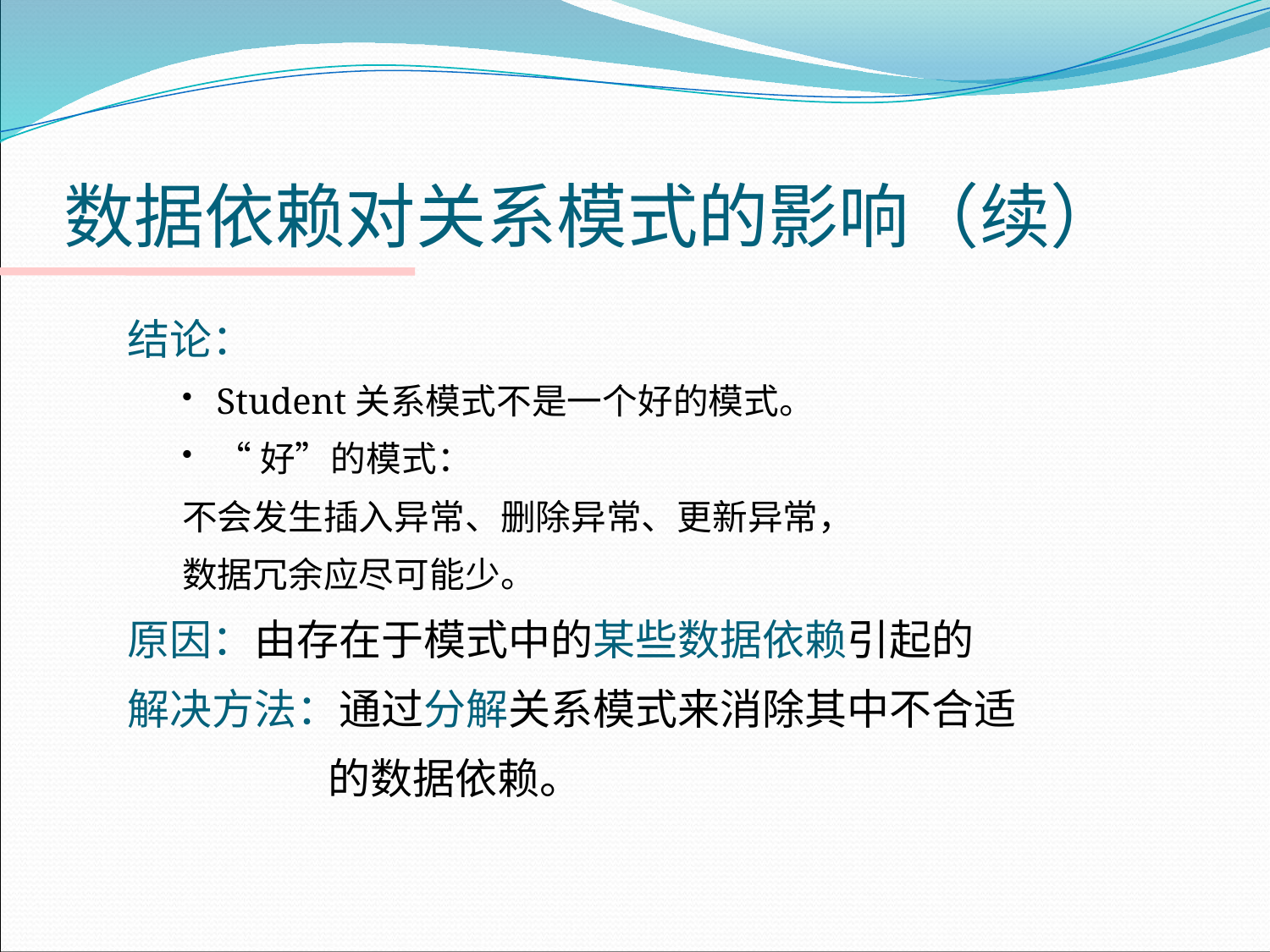

# 数据依赖对关系模式的影响（续）
结论：
Student关系模式不是一个好的模式。
“好”的模式：
不会发生插入异常、删除异常、更新异常，
数据冗余应尽可能少。
原因：由存在于模式中的某些数据依赖引起的
解决方法：通过分解关系模式来消除其中不合适
                    的数据依赖。

530